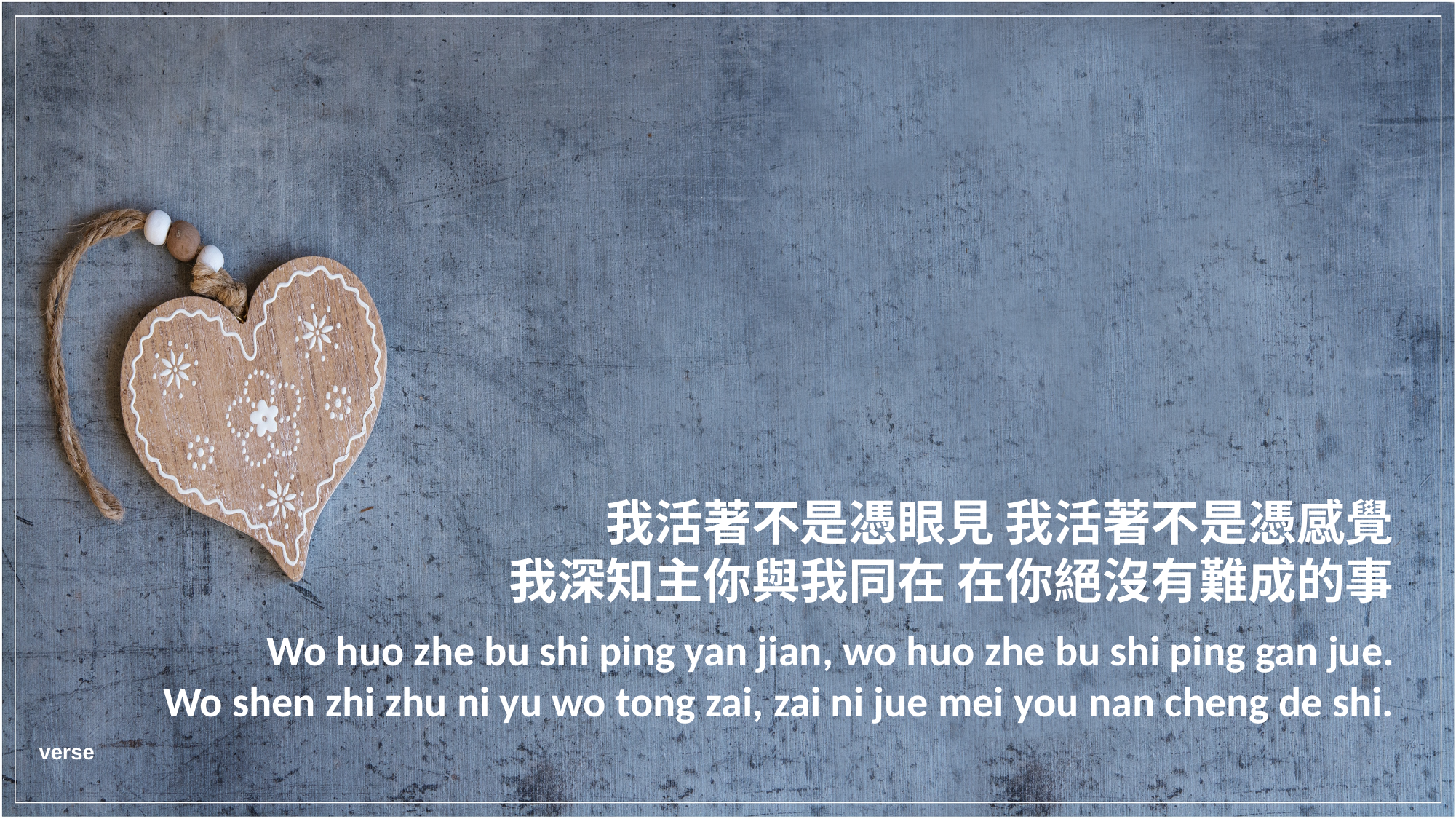

我活著不是憑眼見 我活著不是憑感覺
我深知主你與我同在 在你絕沒有難成的事

Wo huo zhe bu shi ping yan jian, wo huo zhe bu shi ping gan jue.
Wo shen zhi zhu ni yu wo tong zai, zai ni jue mei you nan cheng de shi.
verse